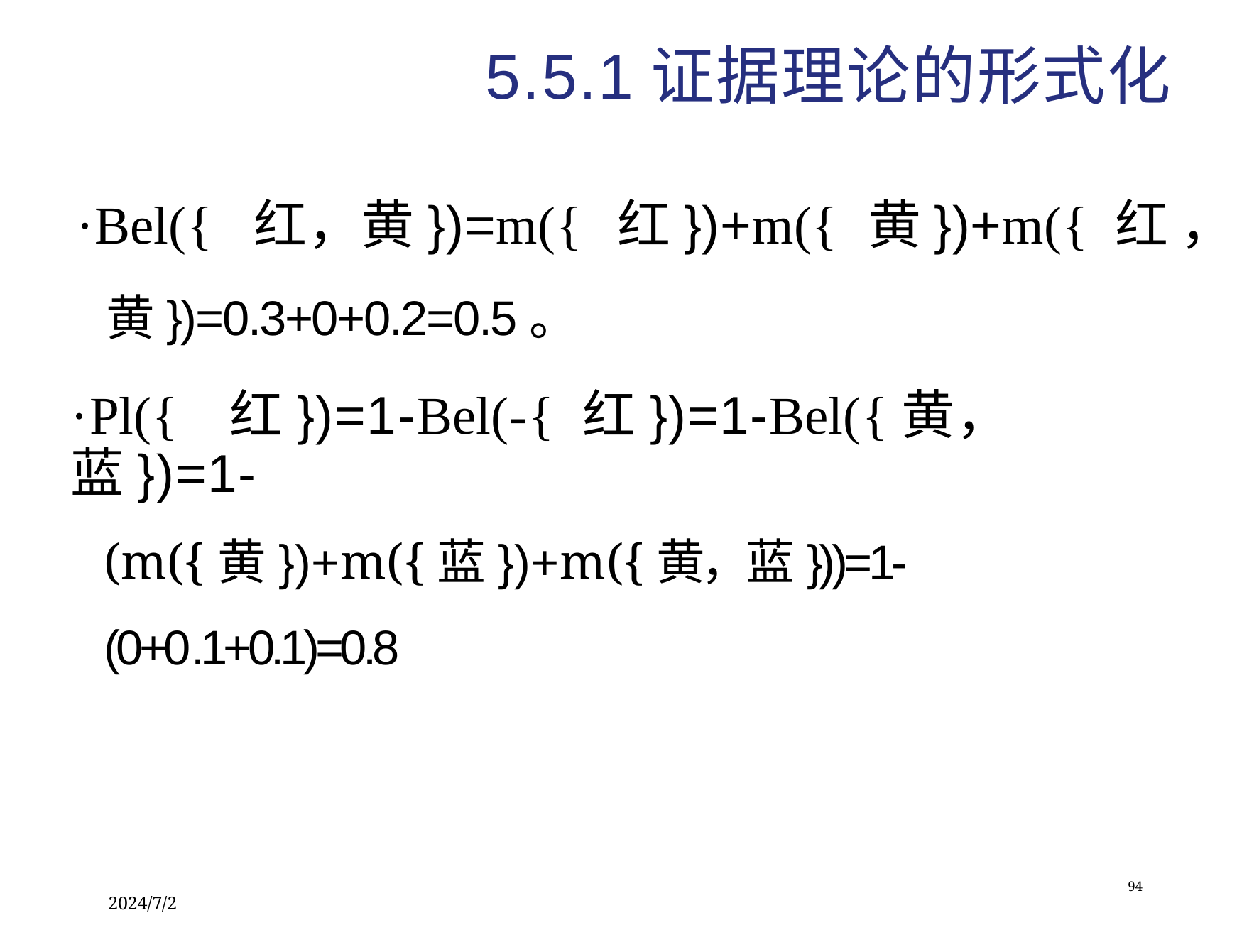

5.5.1证据理论的形式化

·Bel({  红，黄})=m({ 红})+m({ 黄})+m({ 红 ，
黄})=0.3+0+0.2=0.5。

·Pl({  红})=1-Bel(-{ 红})=1-Bel({黄，蓝})=1-
(m({黄})+m({蓝})+m({黄，蓝}))=1-(0+0.1+0.1)=0.8

94
2024/7/2